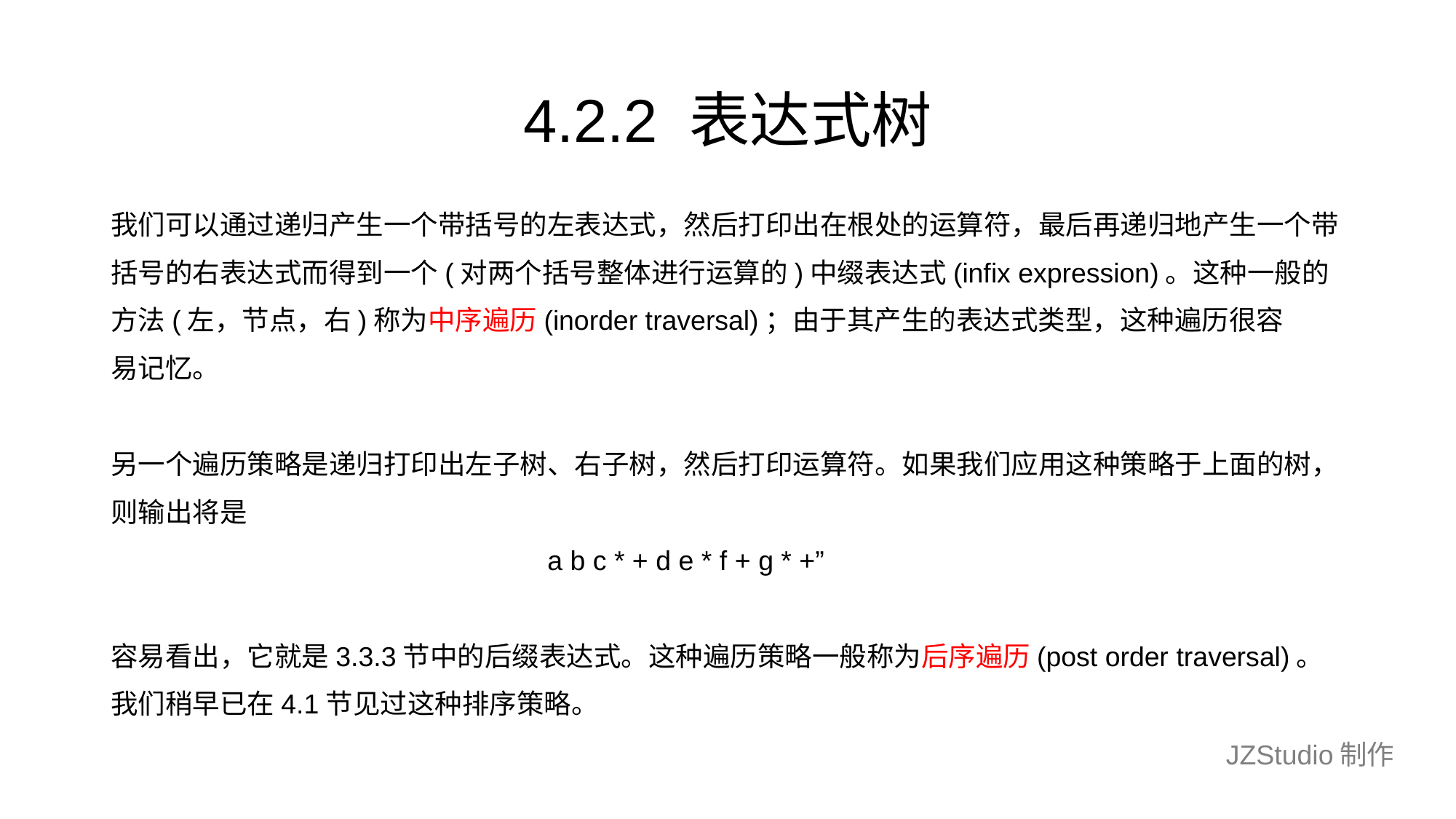

# 4.2.2 表达式树
我们可以通过递归产生一个带括号的左表达式，然后打印出在根处的运算符，最后再递归地产生一个带
括号的右表达式而得到一个(对两个括号整体进行运算的)中缀表达式(infix expression)。这种一般的
方法(左，节点，右)称为中序遍历(inorder traversal)；由于其产生的表达式类型，这种遍历很容
易记忆。

另一个遍历策略是递归打印出左子树、右子树，然后打印运算符。如果我们应用这种策略于上面的树，
则输出将是
				a b c * + d e * f + g * +”

容易看出，它就是3.3.3节中的后缀表达式。这种遍历策略一般称为后序遍历(post order traversal)。
我们稍早已在4.1节见过这种排序策略。